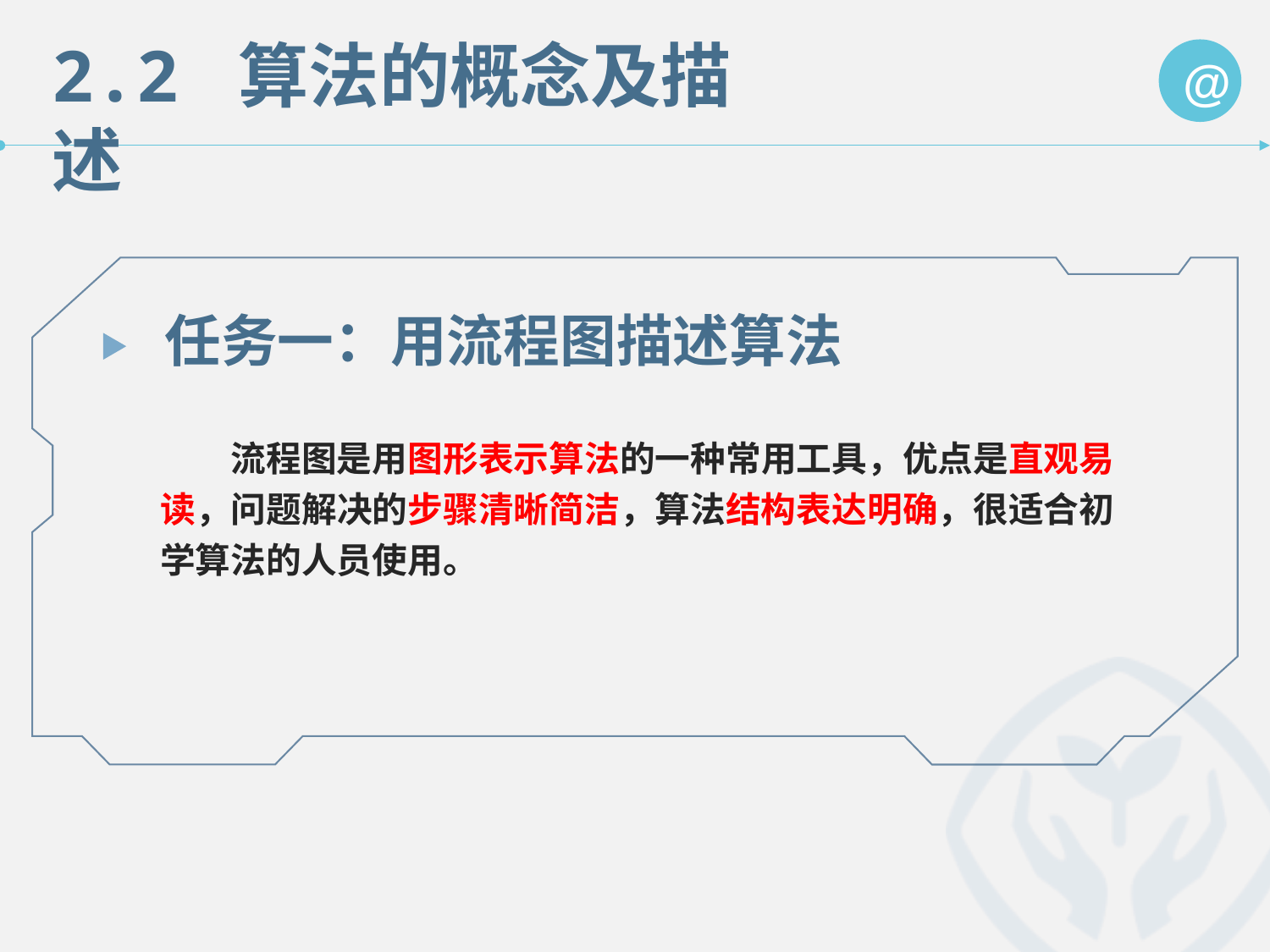

任务一：用流程图描述算法

　　流程图是用图形表示算法的一种常用工具，优点是直观易读，问题解决的步骤清晰简洁，算法结构表达明确，很适合初学算法的人员使用。